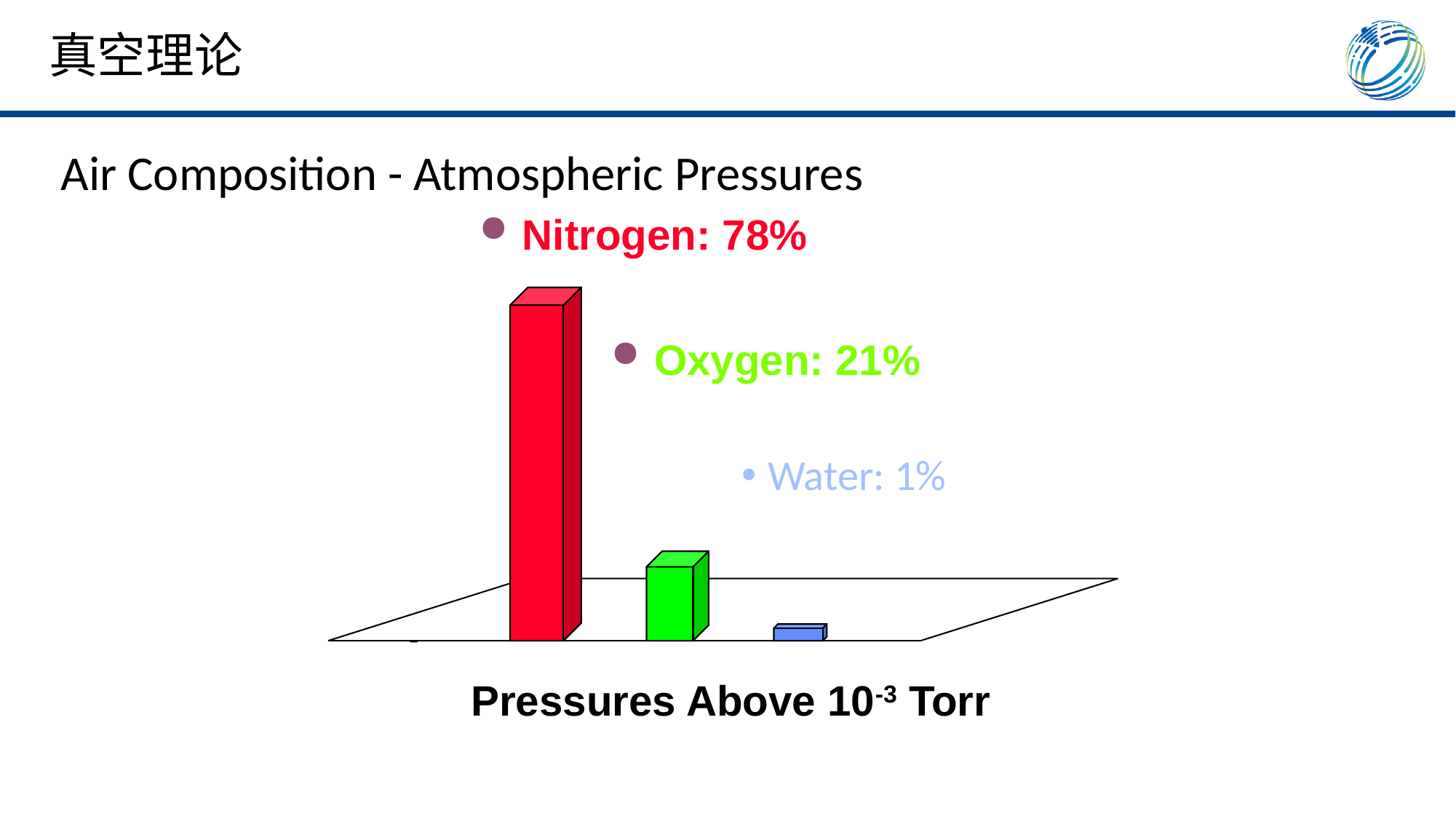

真空理论
# Air Composition - Atmospheric Pressures
Nitrogen: 78%

Oxygen: 21%
Water: 1%

Pressures Above 10-3 Torr